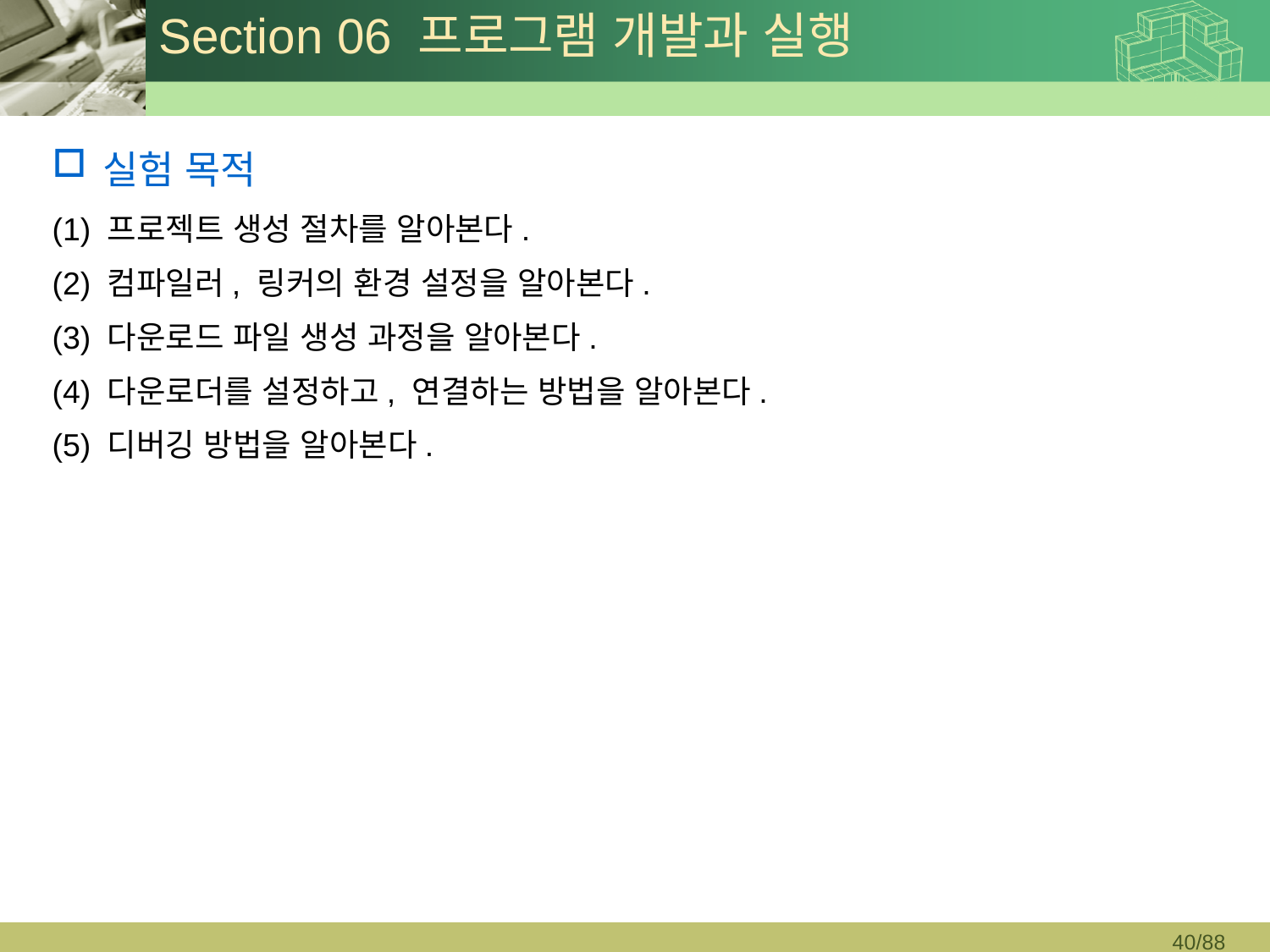

# Section 06 프로그램 개발과 실행
실험 목적
(1) 프로젝트 생성 절차를 알아본다.
(2) 컴파일러, 링커의 환경 설정을 알아본다.
(3) 다운로드 파일 생성 과정을 알아본다.
(4) 다운로더를 설정하고, 연결하는 방법을 알아본다.
(5) 디버깅 방법을 알아본다.